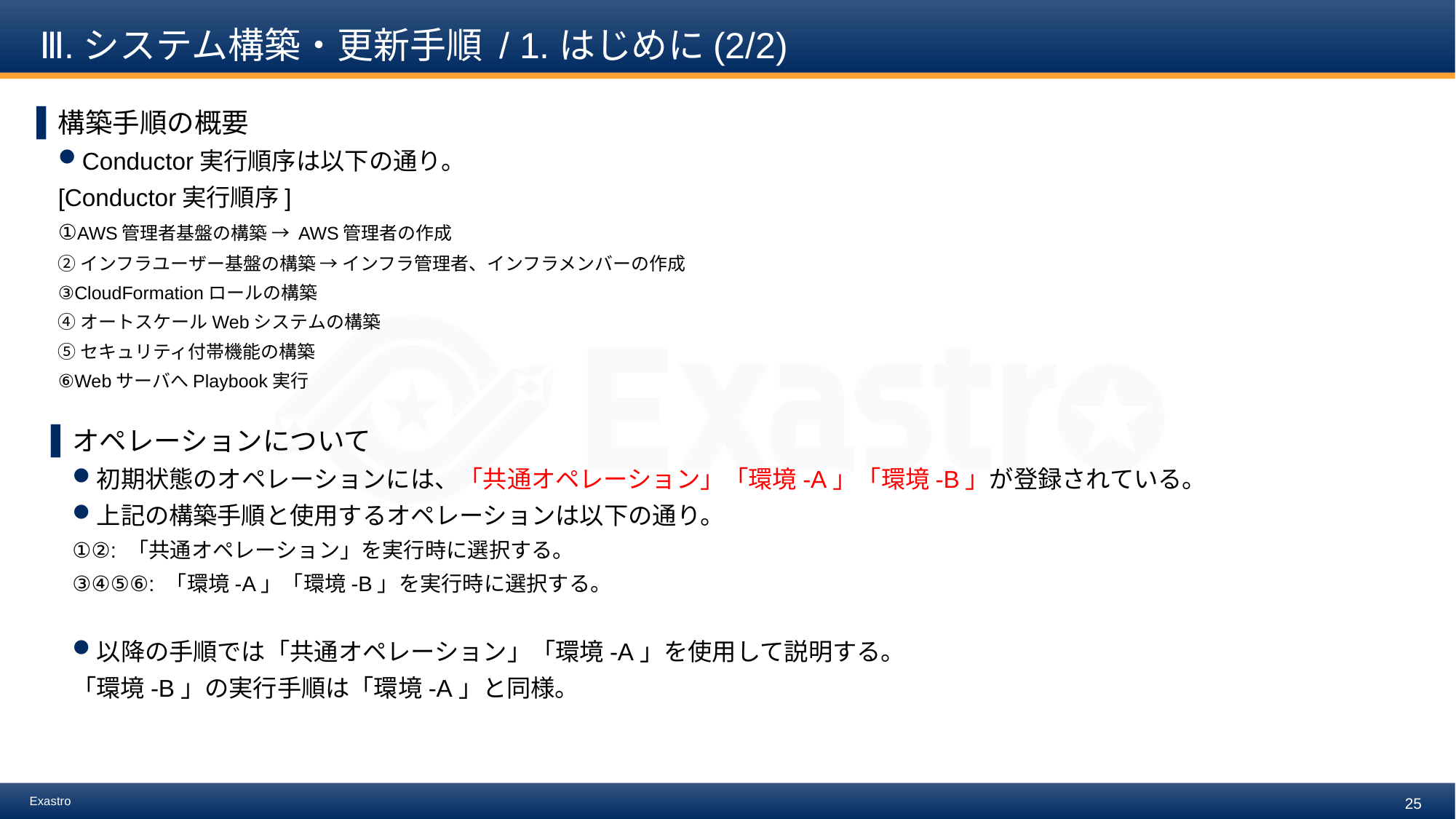

# Ⅲ.システム構築・更新手順 / 1.はじめに(2/2)
構築手順の概要
Conductor実行順序は以下の通り。
[Conductor実行順序]
①AWS管理者基盤の構築 → AWS管理者の作成
②インフラユーザー基盤の構築 → インフラ管理者、インフラメンバーの作成
③CloudFormationロールの構築
④オートスケールWebシステムの構築
⑤セキュリティ付帯機能の構築
⑥WebサーバへPlaybook実行
オペレーションについて
初期状態のオペレーションには、「共通オペレーション」「環境-A」「環境-B」が登録されている。
上記の構築手順と使用するオペレーションは以下の通り。
①②: 「共通オペレーション」を実行時に選択する。
③④⑤⑥: 「環境-A」「環境-B」を実行時に選択する。

以降の手順では「共通オペレーション」「環境-A」を使用して説明する。
「環境-B」の実行手順は「環境-A」と同様。